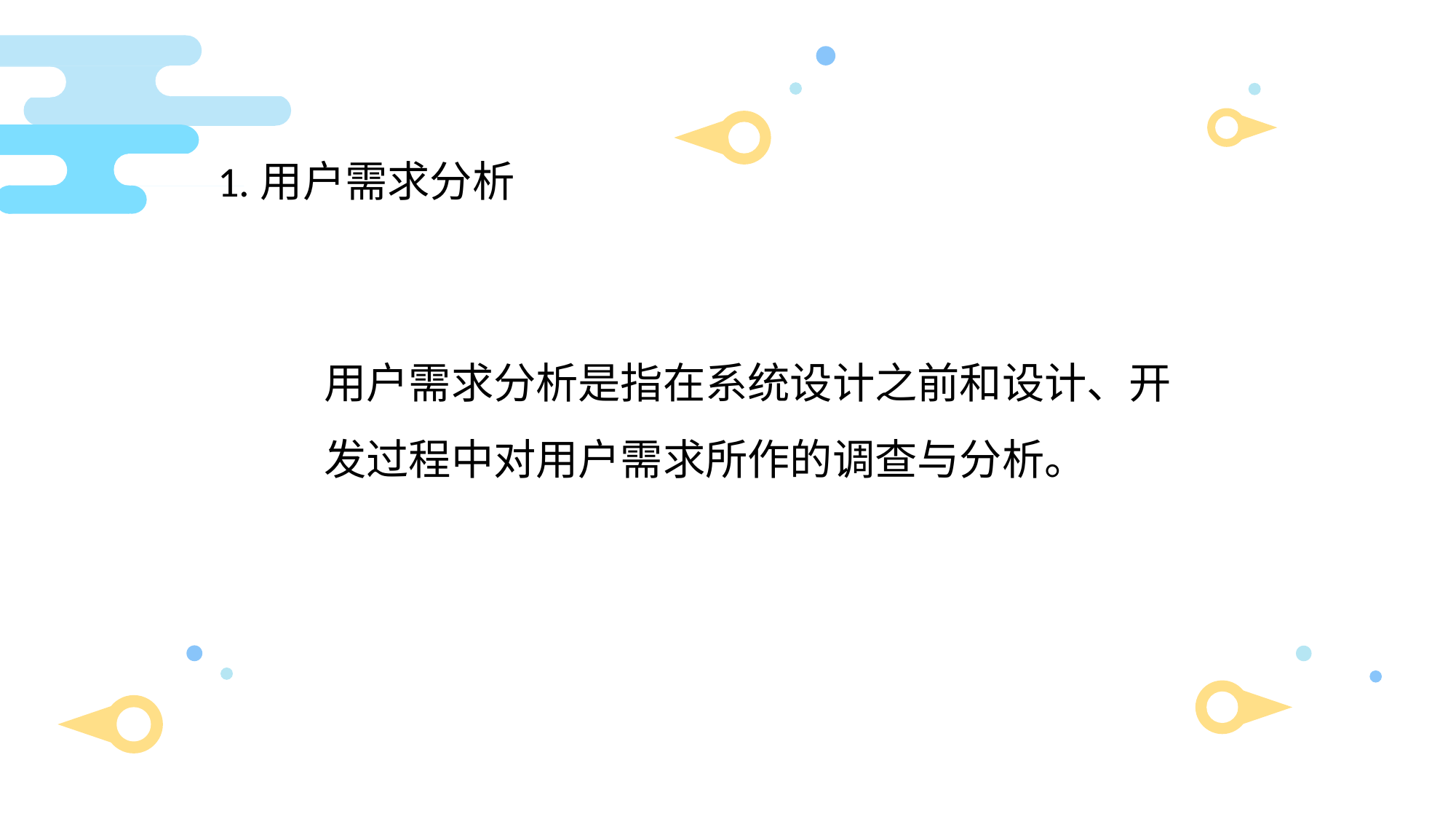

1.用户需求分析

用户需求分析是指在系统设计之前和设计、开发过程中对用户需求所作的调查与分析。